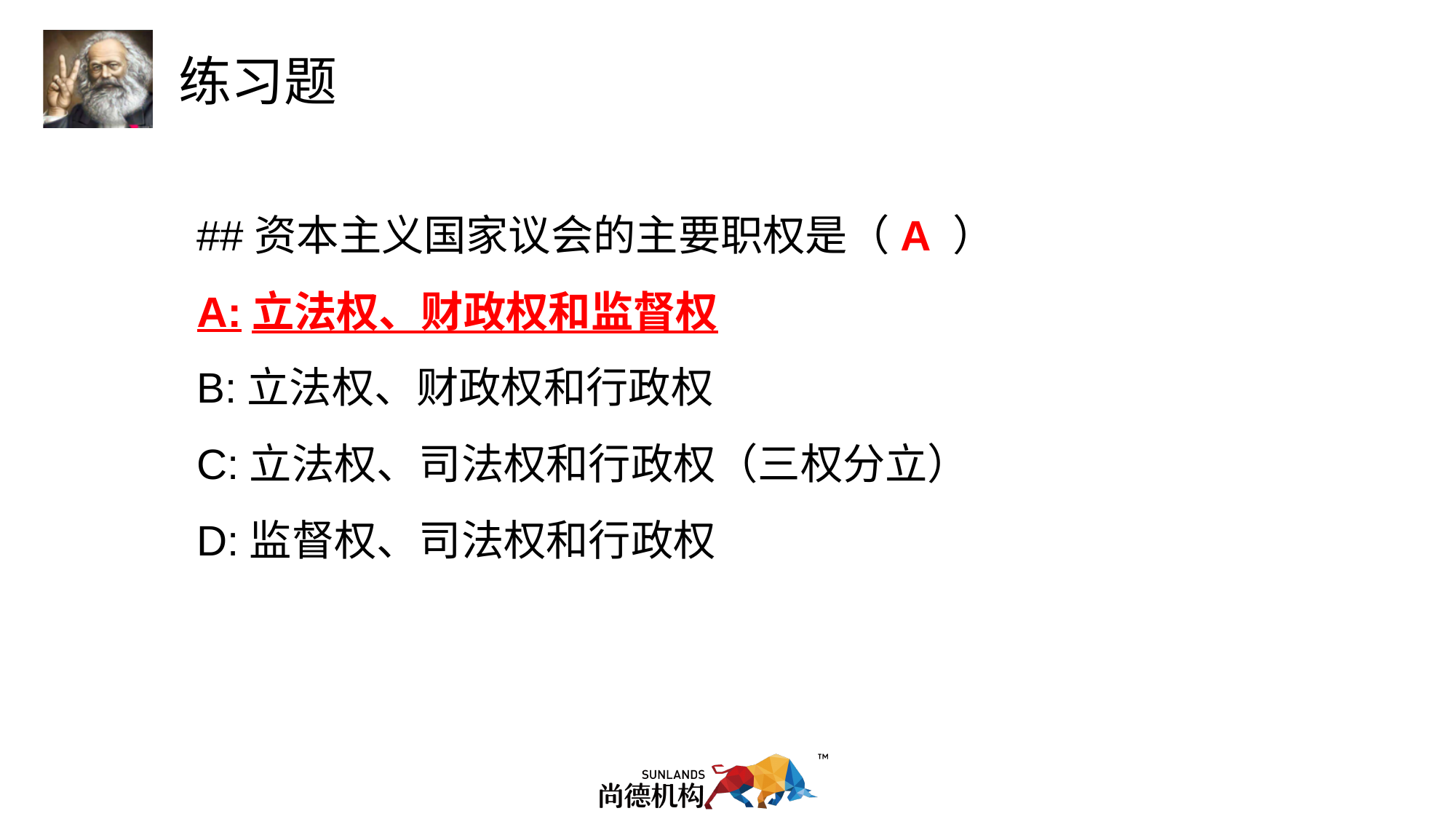

##资本主义国家议会的主要职权是（A ）
A:立法权、财政权和监督权
B:立法权、财政权和行政权
C:立法权、司法权和行政权（三权分立）
D:监督权、司法权和行政权